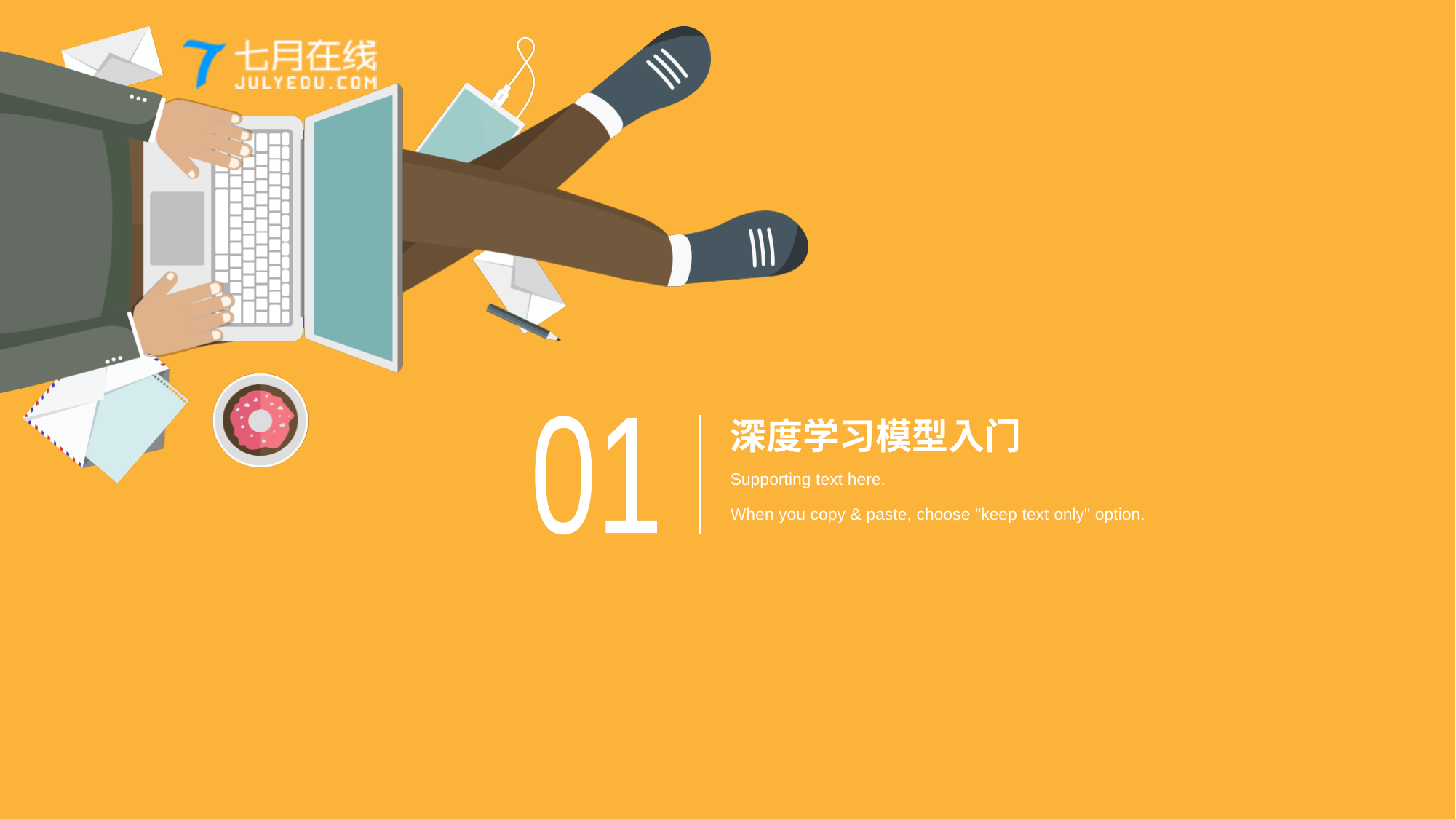

# 深度学习模型入门
01
Supporting text here.
When you copy & paste, choose "keep text only" option.